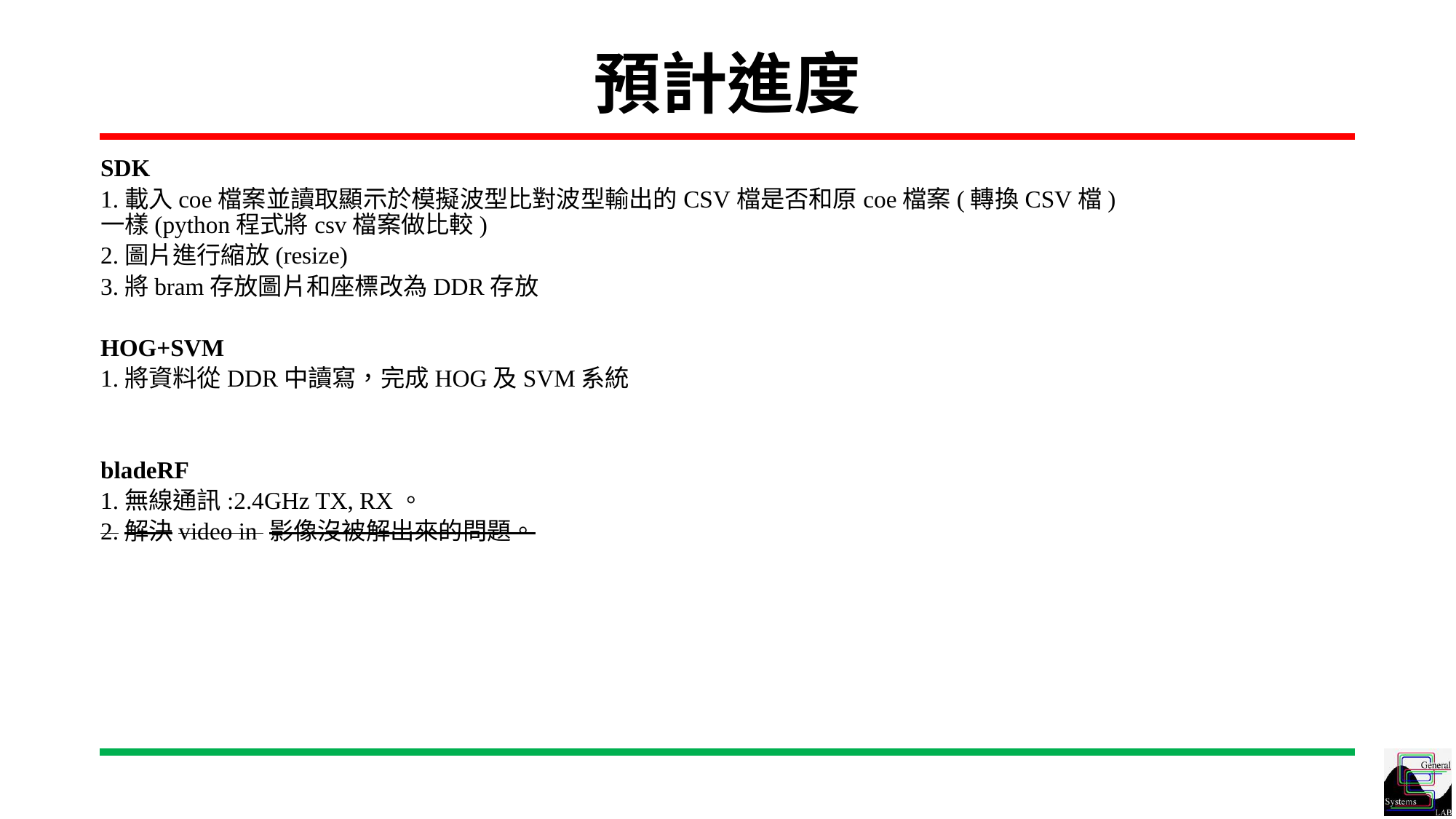

# 預計進度
SDK
1.載入coe檔案並讀取顯示於模擬波型比對波型輸出的CSV檔是否和原coe檔案(轉換CSV檔)一樣(python程式將csv檔案做比較)
2.圖片進行縮放(resize)
3.將bram存放圖片和座標改為DDR存放

HOG+SVM
1.將資料從DDR中讀寫，完成HOG及SVM系統

bladeRF
1.無線通訊:2.4GHz TX, RX。
2.解決video in 影像沒被解出來的問題。